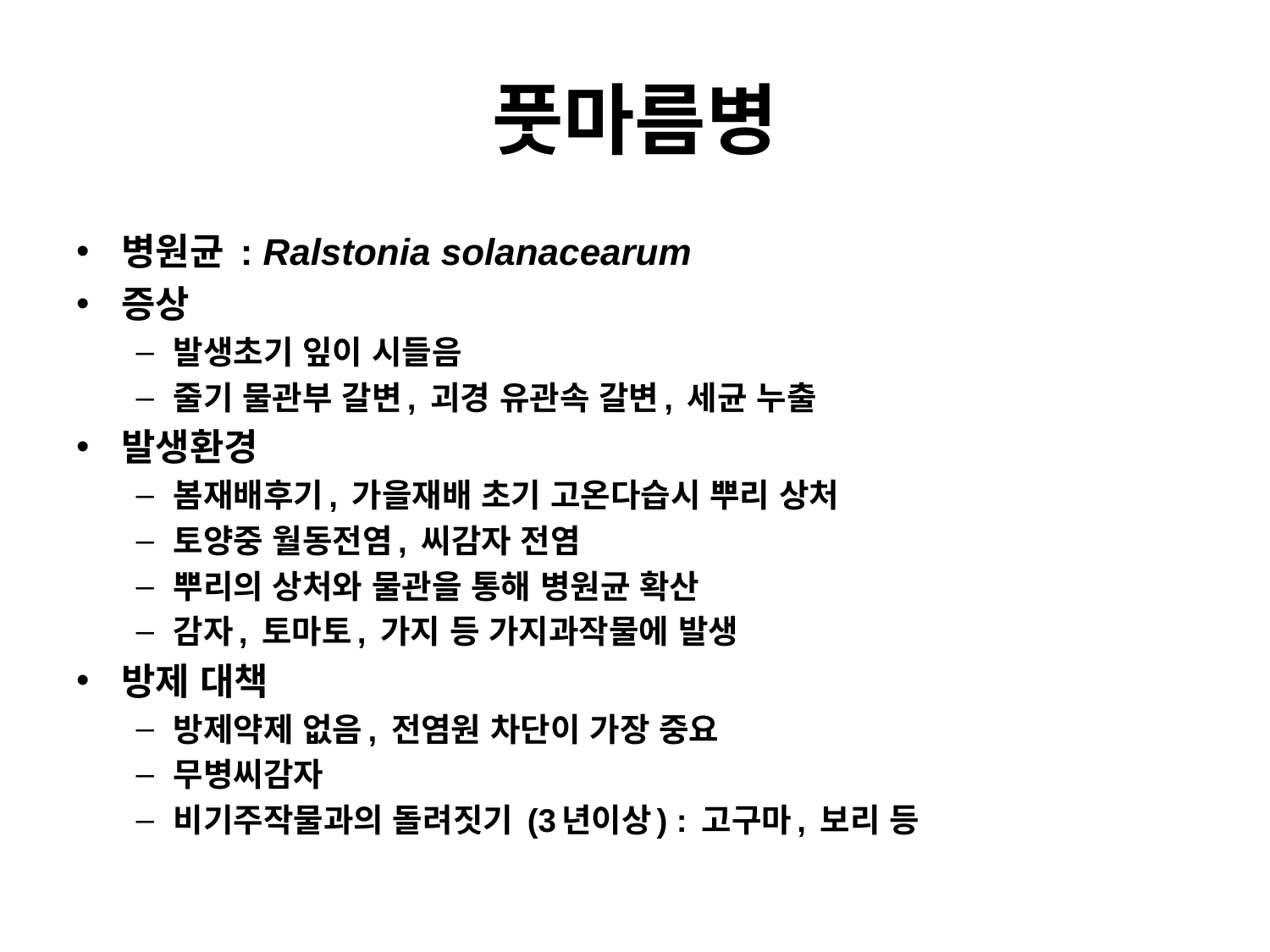

# 풋마름병
병원균 : Ralstonia solanacearum
증상
발생초기 잎이 시들음
줄기 물관부 갈변, 괴경 유관속 갈변, 세균 누출
발생환경
봄재배후기, 가을재배 초기 고온다습시 뿌리 상처
토양중 월동전염, 씨감자 전염
뿌리의 상처와 물관을 통해 병원균 확산
감자, 토마토, 가지 등 가지과작물에 발생
방제 대책
방제약제 없음, 전염원 차단이 가장 중요
무병씨감자
비기주작물과의 돌려짓기 (3년이상) : 고구마, 보리 등